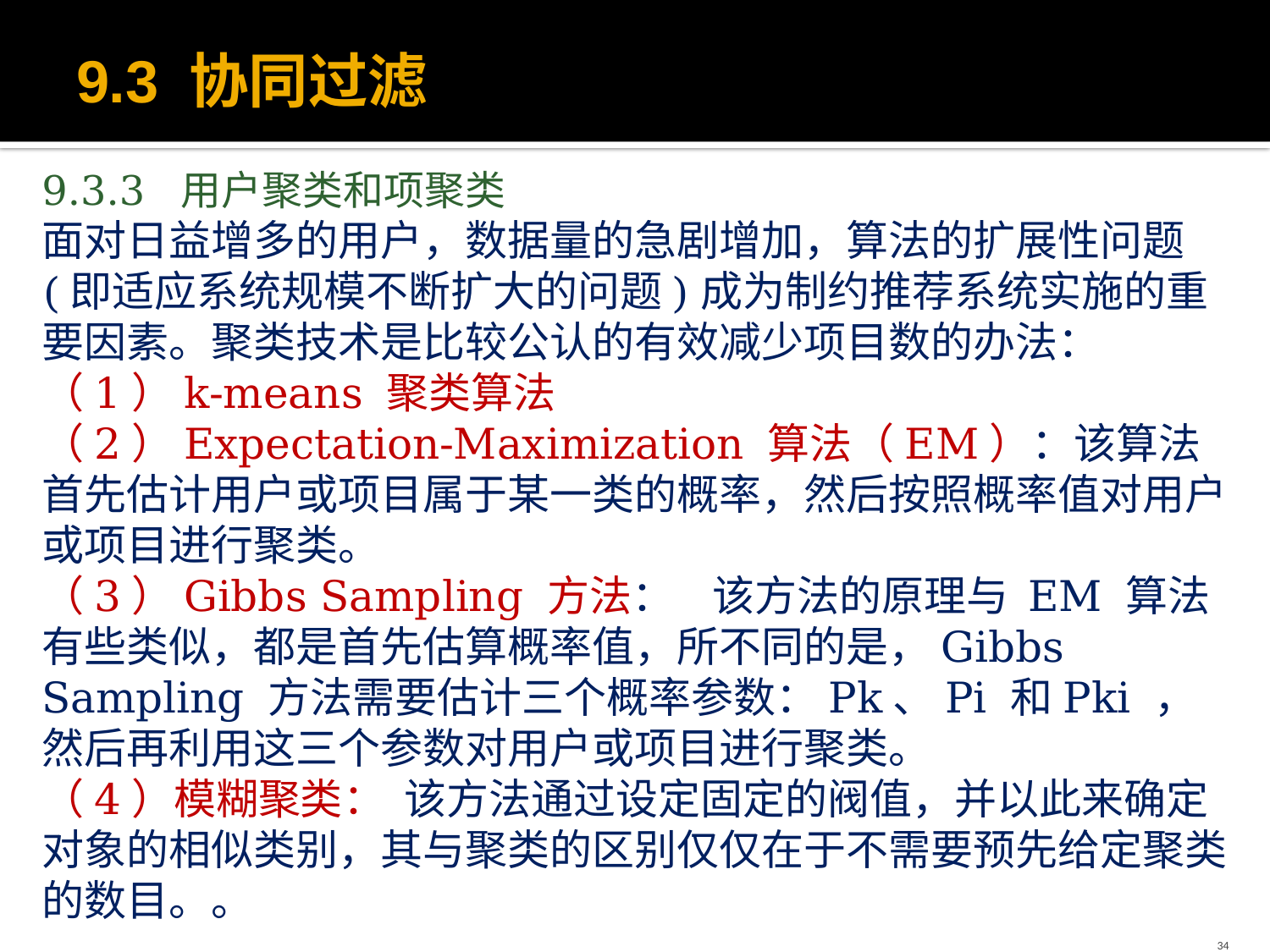

# 9.3 协同过滤
9.3.3  用户聚类和项聚类
面对日益增多的用户，数据量的急剧增加，算法的扩展性问题(即适应系统规模不断扩大的问题)成为制约推荐系统实施的重要因素。聚类技术是比较公认的有效减少项目数的办法：
（1）k-means 聚类算法
（2）Expectation-Maximization 算法（EM）：该算法首先估计用户或项目属于某一类的概率，然后按照概率值对用户或项目进行聚类。
（3）Gibbs Sampling 方法：    该方法的原理与 EM 算法有些类似，都是首先估算概率值，所不同的是，Gibbs Sampling 方法需要估计三个概率参数：Pk、Pi 和Pki ，然后再利用这三个参数对用户或项目进行聚类。
（4）模糊聚类：  该方法通过设定固定的阀值，并以此来确定对象的相似类别，其与聚类的区别仅仅在于不需要预先给定聚类的数目。。
34